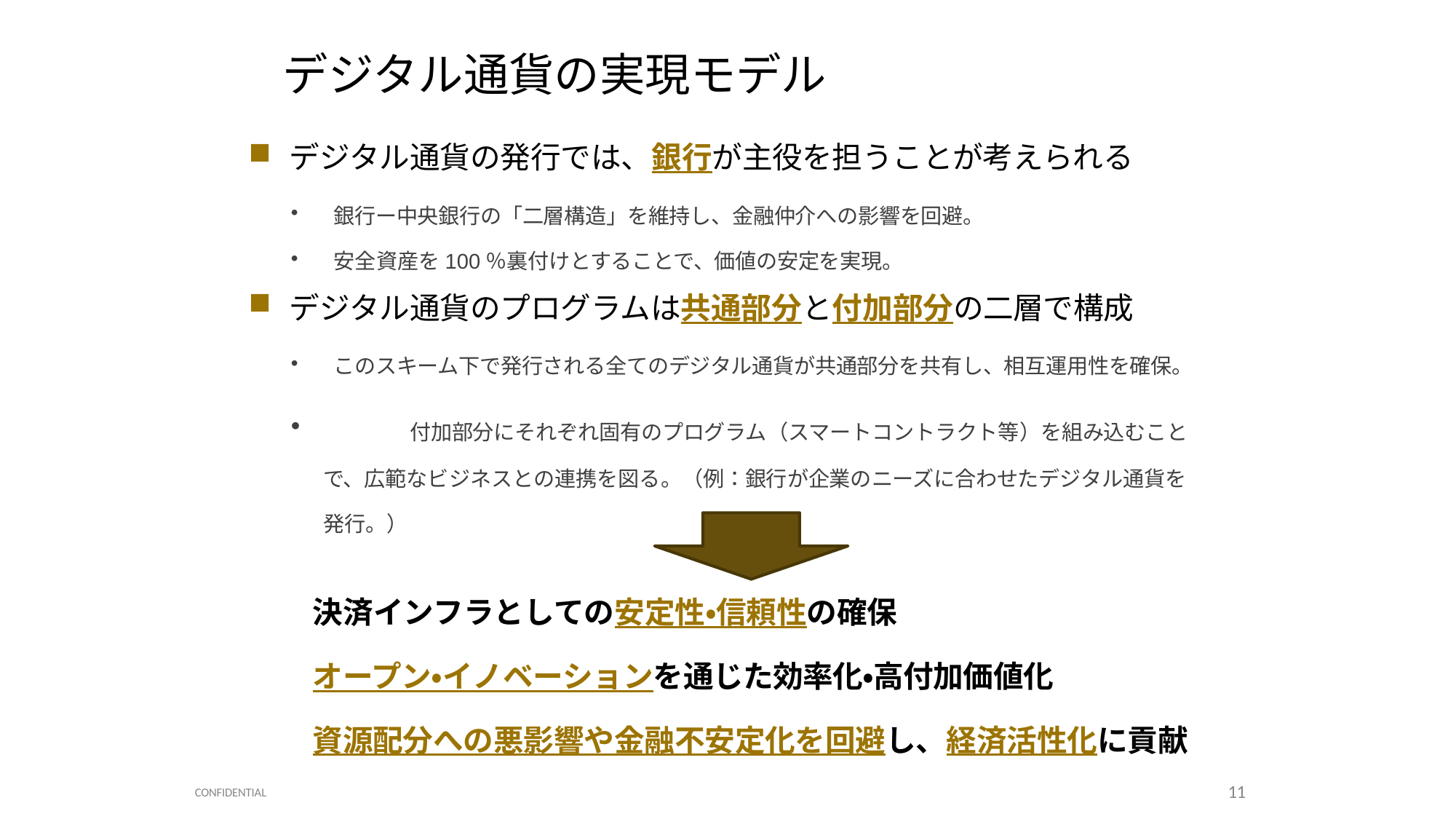

# デジタル通貨の実現モデル
デジタル通貨の発行では、銀行が主役を担うことが考えられる
銀行ー中央銀行の「二層構造」を維持し、金融仲介への影響を回避。
安全資産を100％裏付けとすることで、価値の安定を実現。

デジタル通貨のプログラムは共通部分と付加部分の二層で構成
このスキーム下で発行される全てのデジタル通貨が共通部分を共有し、相互運用性を確保。
	付加部分にそれぞれ固有のプログラム（スマートコントラクト等）を組み込むことで、広範なビジネスとの連携を図る。（例：銀行が企業のニーズに合わせたデジタル通貨を発行。）

決済インフラとしての安定性・信頼性の確保
オープン・イノベーションを通じた効率化・高付加価値化
資源配分への悪影響や金融不安定化を回避し、経済活性化に貢献
11
CONFIDENTIAL